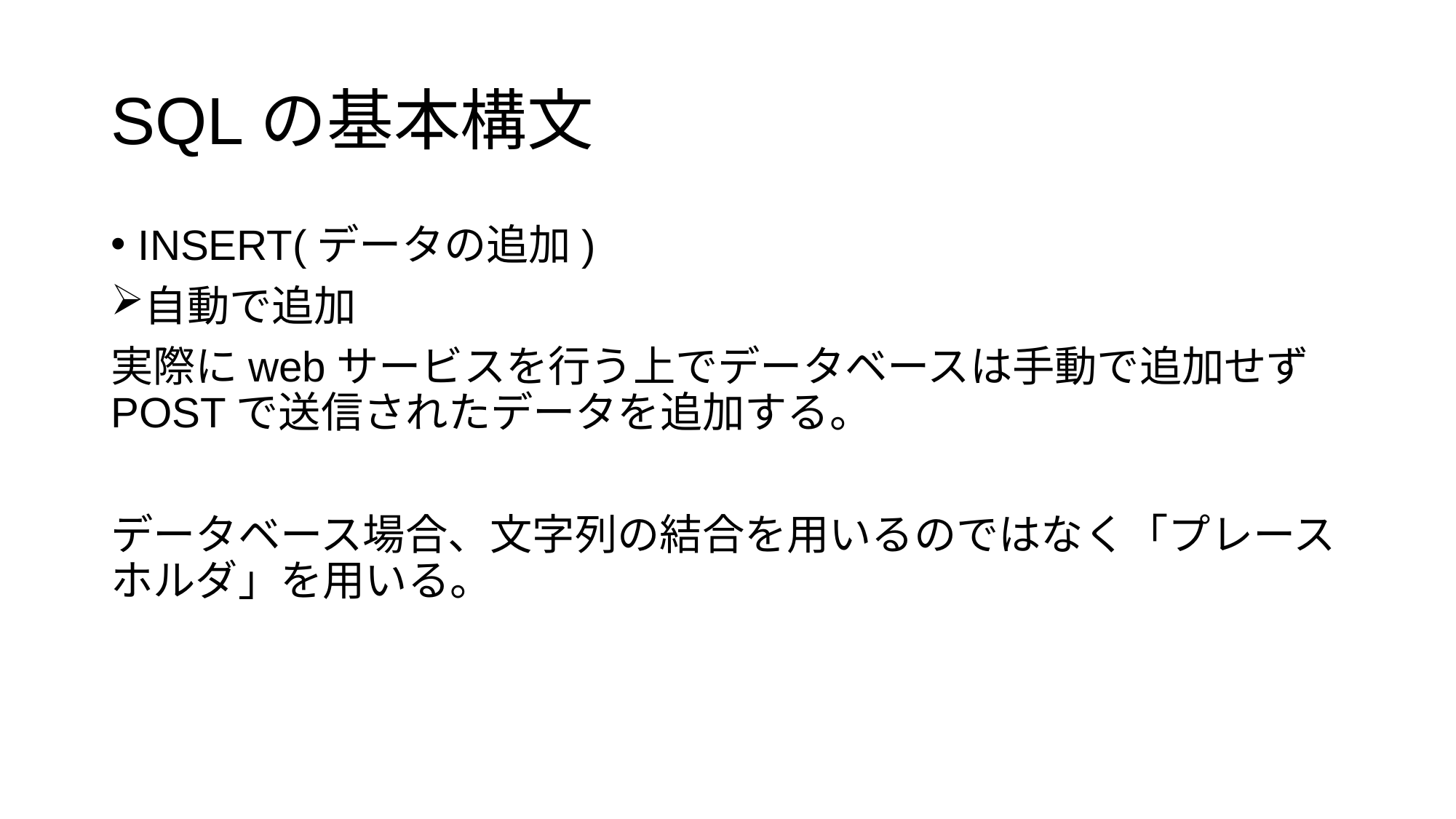

# SQLの基本構文
INSERT(データの追加)
自動で追加
実際にwebサービスを行う上でデータベースは手動で追加せずPOSTで送信されたデータを追加する。

データベース場合、文字列の結合を用いるのではなく「プレースホルダ」を用いる。